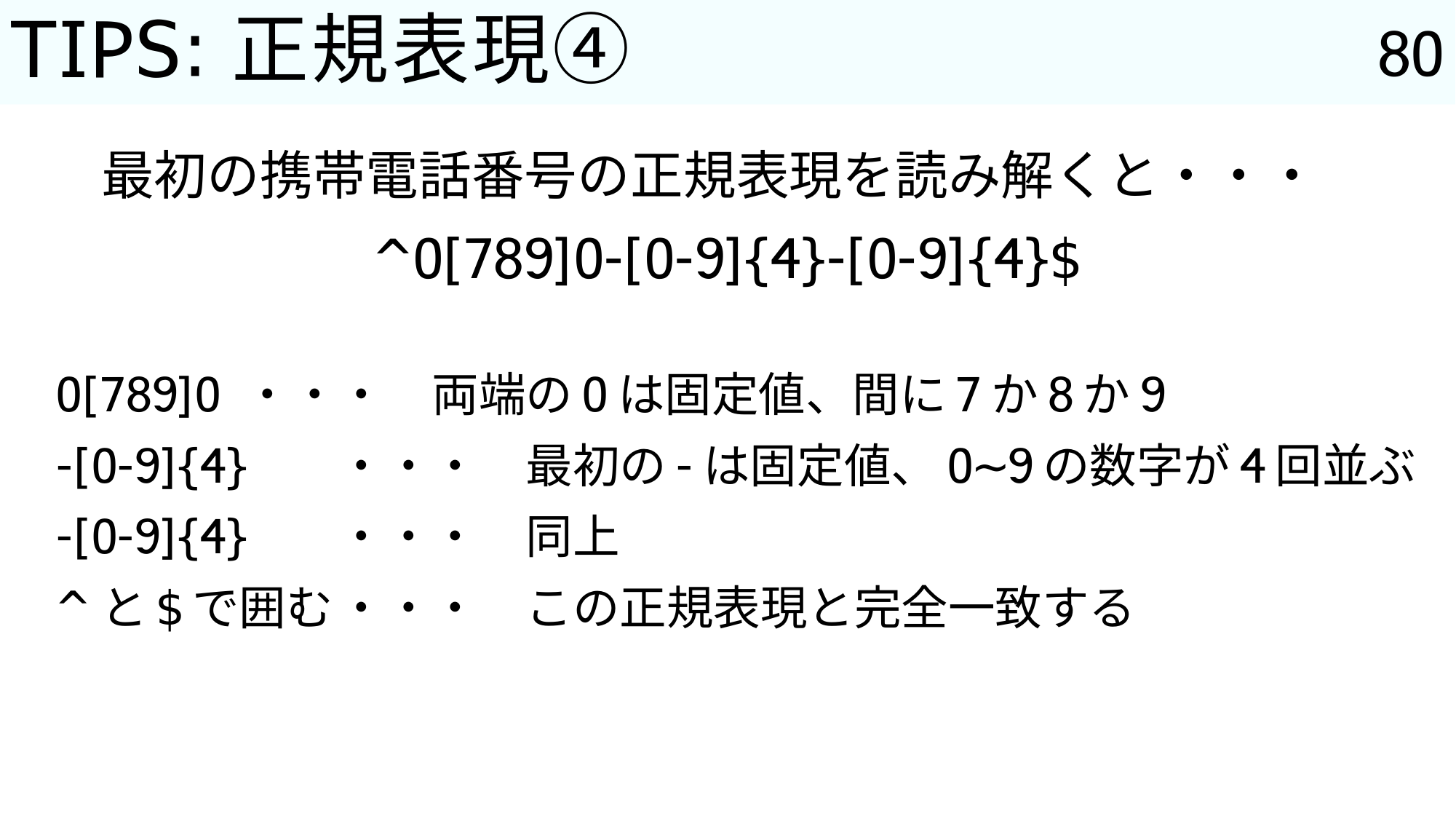

80
# TIPS:正規表現④
最初の携帯電話番号の正規表現を読み解くと・・・
^0[789]0-[0-9]{4}-[0-9]{4}$
0[789]0		・・・　両端の0は固定値、間に7か8か9
-[0-9]{4}	・・・	最初の-は固定値、0~9の数字が4回並ぶ
-[0-9]{4}	・・・	同上
^と$で囲む	・・・　この正規表現と完全一致する